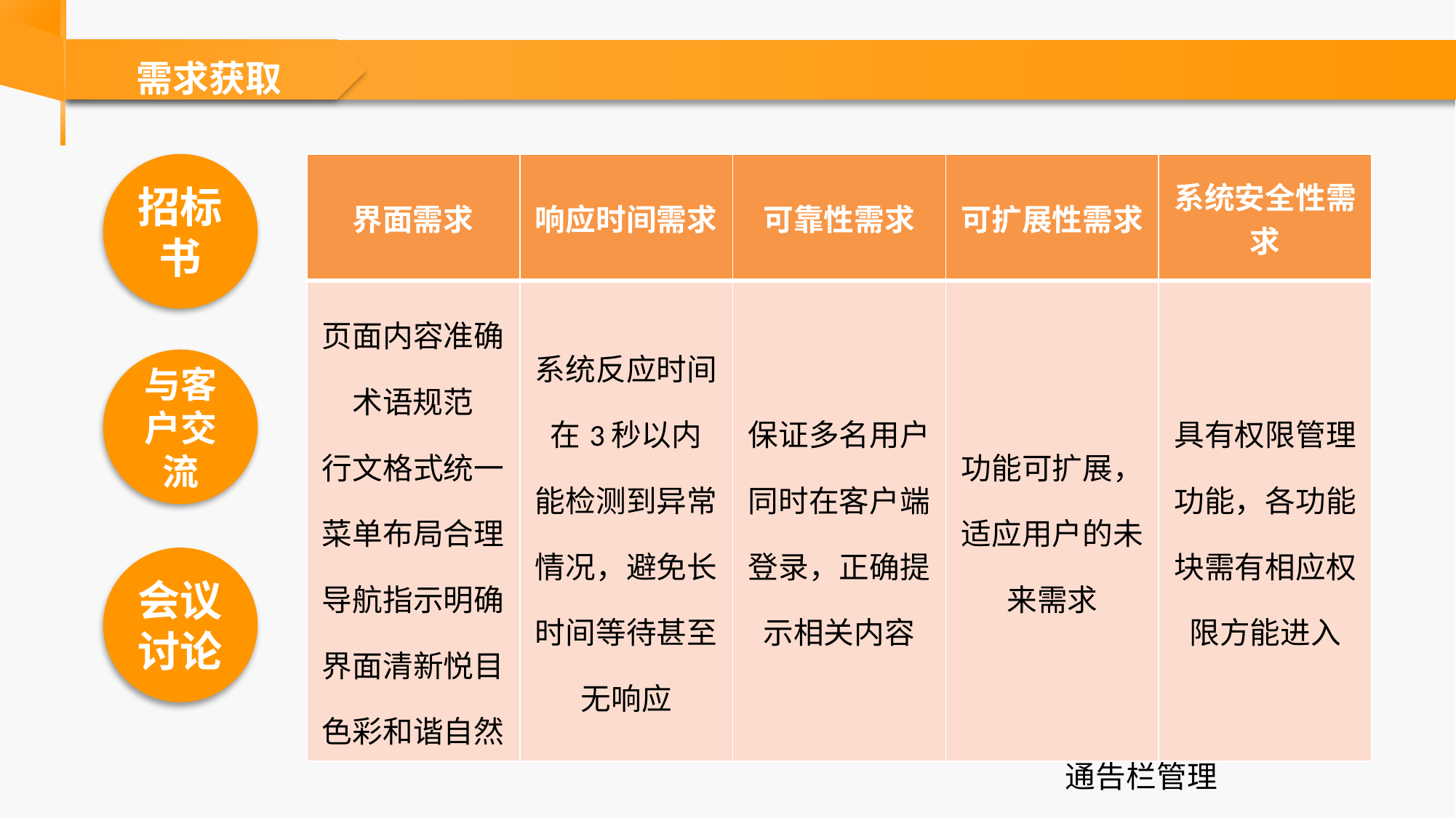

需求获取

| 界面需求 | 响应时间需求 | 可靠性需求 | 可扩展性需求 | 系统安全性需求 |
| --- | --- | --- | --- | --- |
| 页面内容准确 术语规范 行文格式统一 菜单布局合理 导航指示明确 界面清新悦目 色彩和谐自然 | 系统反应时间在3秒以内 能检测到异常情况，避免长时间等待甚至无响应 | 保证多名用户同时在客户端登录，正确提示相关内容 | 功能可扩展，适应用户的未来需求 | 具有权限管理功能，各功能块需有相应权限方能进入 |
招标书
| 教师 | 学生 | 管理员 |
| --- | --- | --- |
| 网站注册 网站登录 查看选课名单 确认或删除选课学生 录入成绩 查看成绩 上传或删除文件 | 网站注册 网站登录 确认选课 查看成绩 进行网上测试 下载文件 | 登录管理 用户管理 成绩管理 课程信息管理 试题管理 文件管理 留言板管理 通告栏管理 |
与客户交流
会议讨论